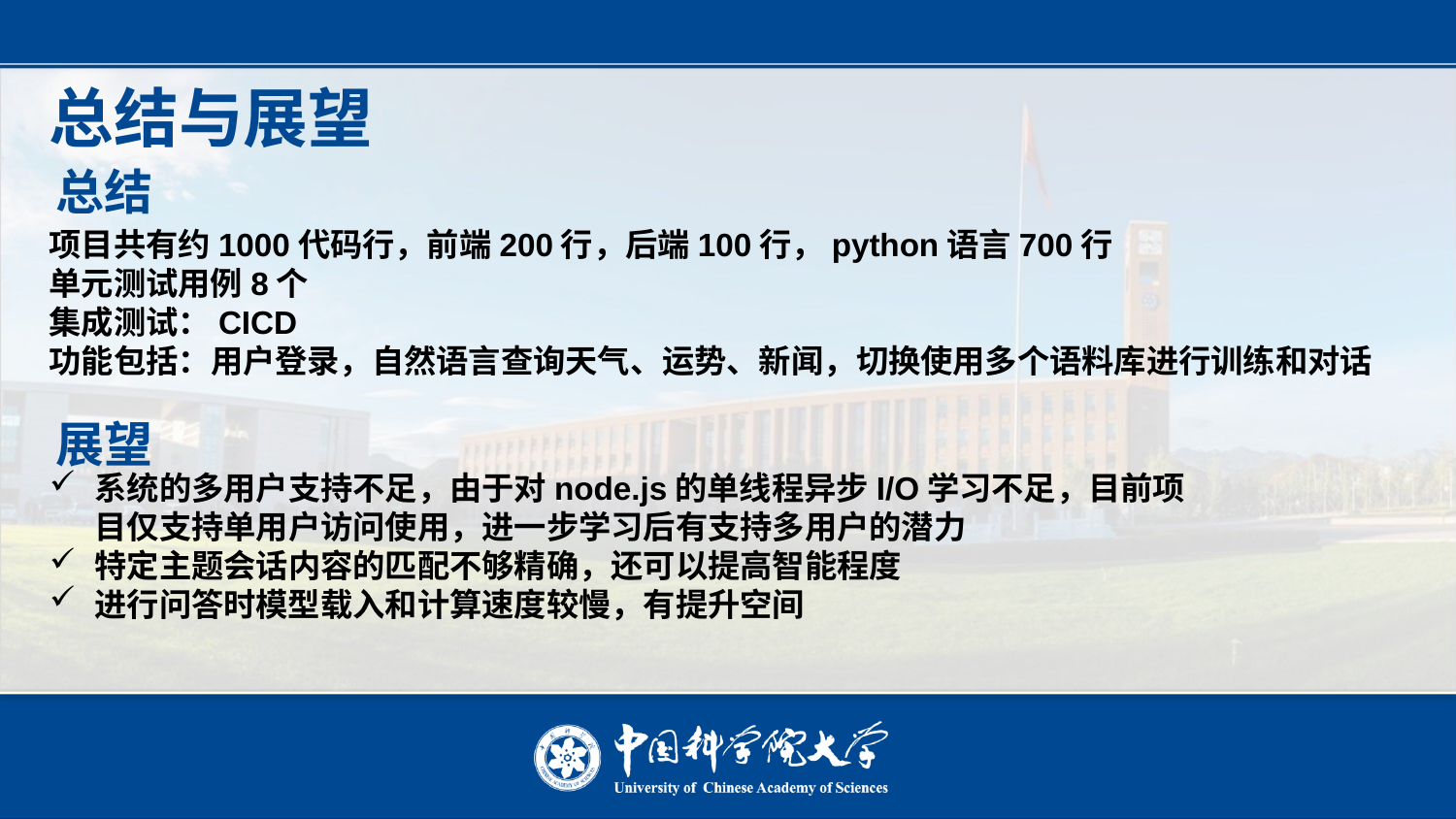

总结与展望
总结
项目共有约1000代码行，前端200行，后端100行，python语言700行
单元测试用例8个
集成测试：CICD
功能包括：用户登录，自然语言查询天气、运势、新闻，切换使用多个语料库进行训练和对话
展望
系统的多用户支持不足，由于对node.js的单线程异步I/O学习不足，目前项目仅支持单用户访问使用，进一步学习后有支持多用户的潜力
特定主题会话内容的匹配不够精确，还可以提高智能程度
进行问答时模型载入和计算速度较慢，有提升空间